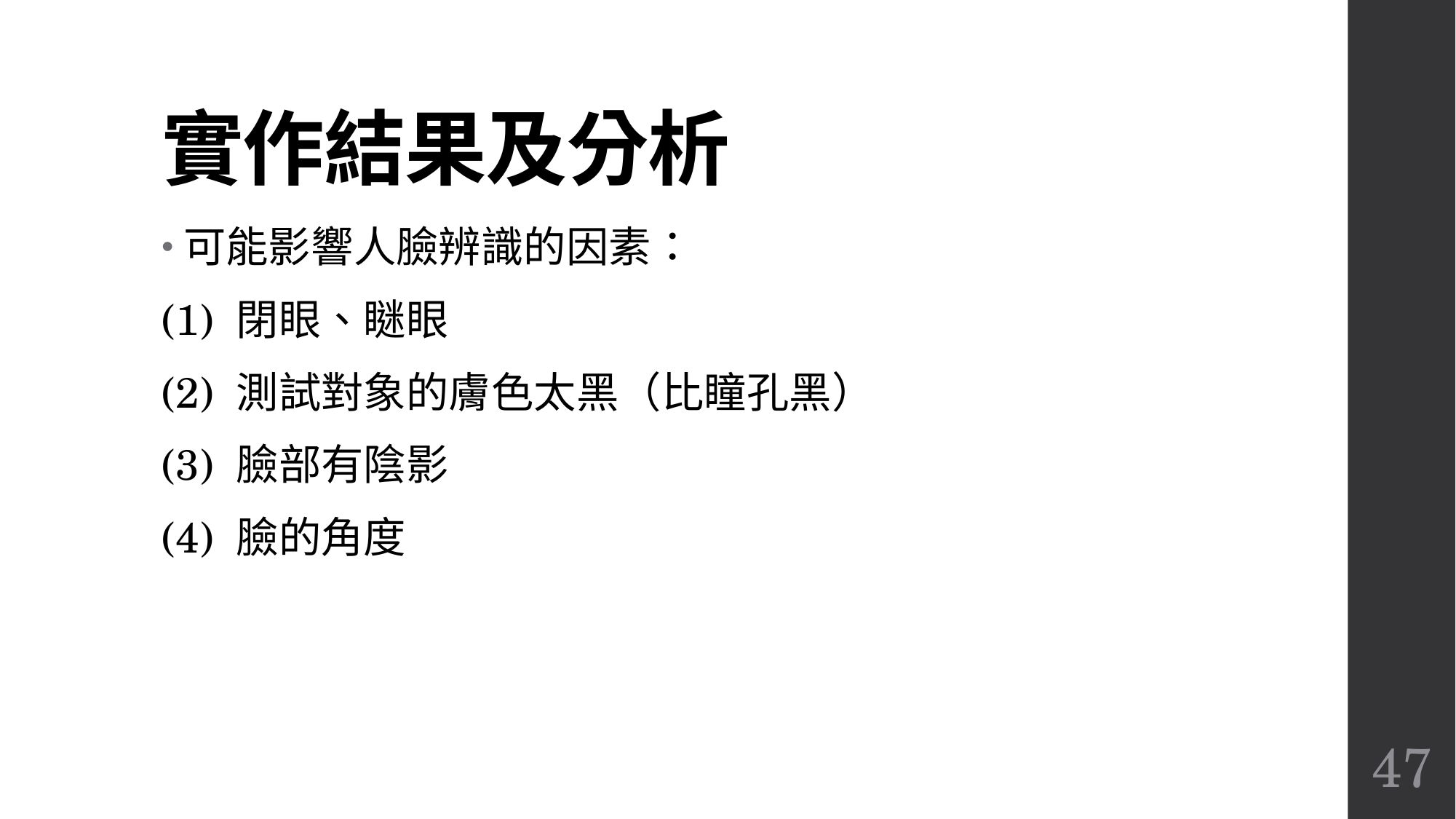

# 實作結果及分析
可能影響人臉辨識的因素：
(1) 閉眼、瞇眼
(2) 測試對象的膚色太黑（比瞳孔黑）
(3) 臉部有陰影
(4) 臉的角度
47